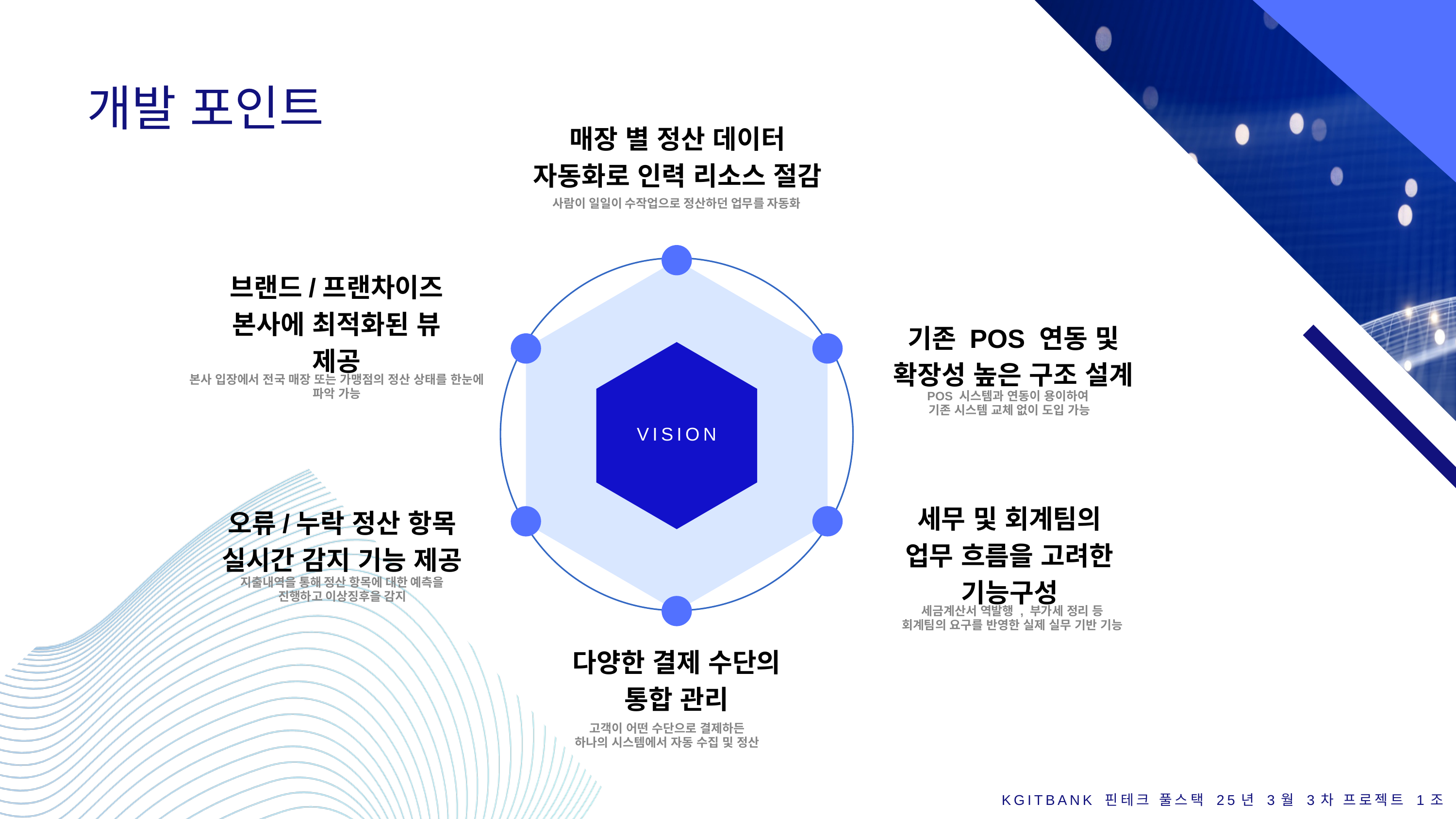

개발 포인트
매장 별 정산 데이터 자동화로 인력 리소스 절감
사람이 일일이 수작업으로 정산하던 업무를 자동화

브랜드/프랜차이즈 본사에 최적화된 뷰 제공
기존 POS 연동 및
확장성 높은 구조 설계

본사 입장에서 전국 매장 또는 가맹점의 정산 상태를 한눈에
파악 가능
POS 시스템과 연동이 용이하여
기존 시스템 교체 없이 도입 가능
VISION

세무 및 회계팀의
업무 흐름을 고려한 기능구성
오류/누락 정산 항목
실시간 감지 기능 제공

지출내역을 통해 정산 항목에 대한 예측을 진행하고 이상징후을 감지

세금계산서 역발행 , 부가세 정리 등
회계팀의 요구를 반영한 실제 실무 기반 기능
다양한 결제 수단의
통합 관리
고객이 어떤 수단으로 결제하든
하나의 시스템에서 자동 수집 및 정산
KGITBANK 핀테크 풀스택 25년 3월 3차 프로젝트 1조